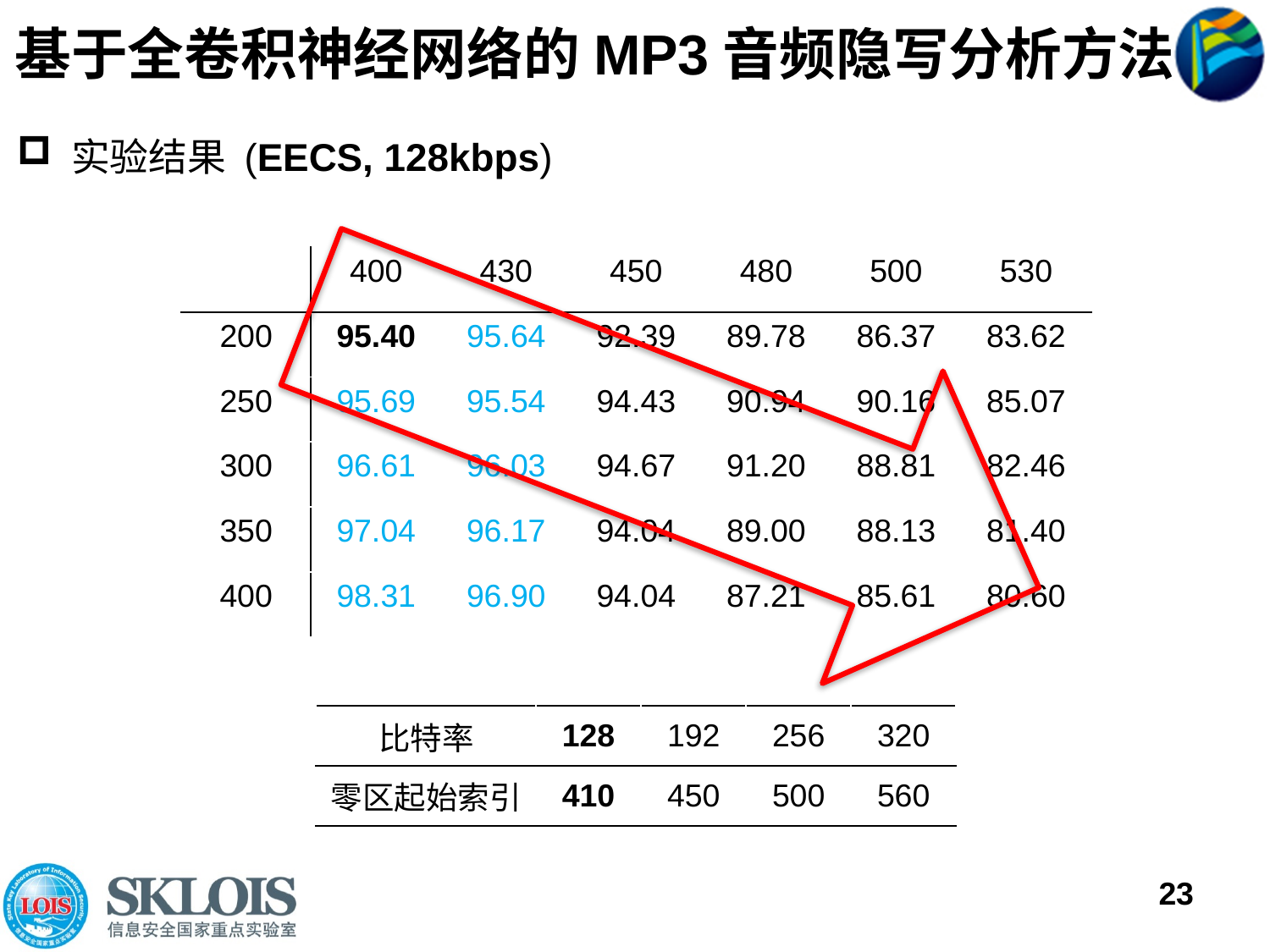

# 基于全卷积神经网络的MP3音频隐写分析方法
 实验结果 (EECS, 128kbps)
|  | 400 | 430 | 450 | 480 | 500 | 530 |
| --- | --- | --- | --- | --- | --- | --- |
| 200 | 95.40 | 95.64 | 92.39 | 89.78 | 86.37 | 83.62 |
| 250 | 95.69 | 95.54 | 94.43 | 90.94 | 90.16 | 85.07 |
| 300 | 96.61 | 96.03 | 94.67 | 91.20 | 88.81 | 82.46 |
| 350 | 97.04 | 96.17 | 94.04 | 89.00 | 88.13 | 81.40 |
| 400 | 98.31 | 96.90 | 94.04 | 87.21 | 85.61 | 80.60 |

| 比特率 | 128 | 192 | 256 | 320 |
| --- | --- | --- | --- | --- |
| 零区起始索引 | 410 | 450 | 500 | 560 |
23